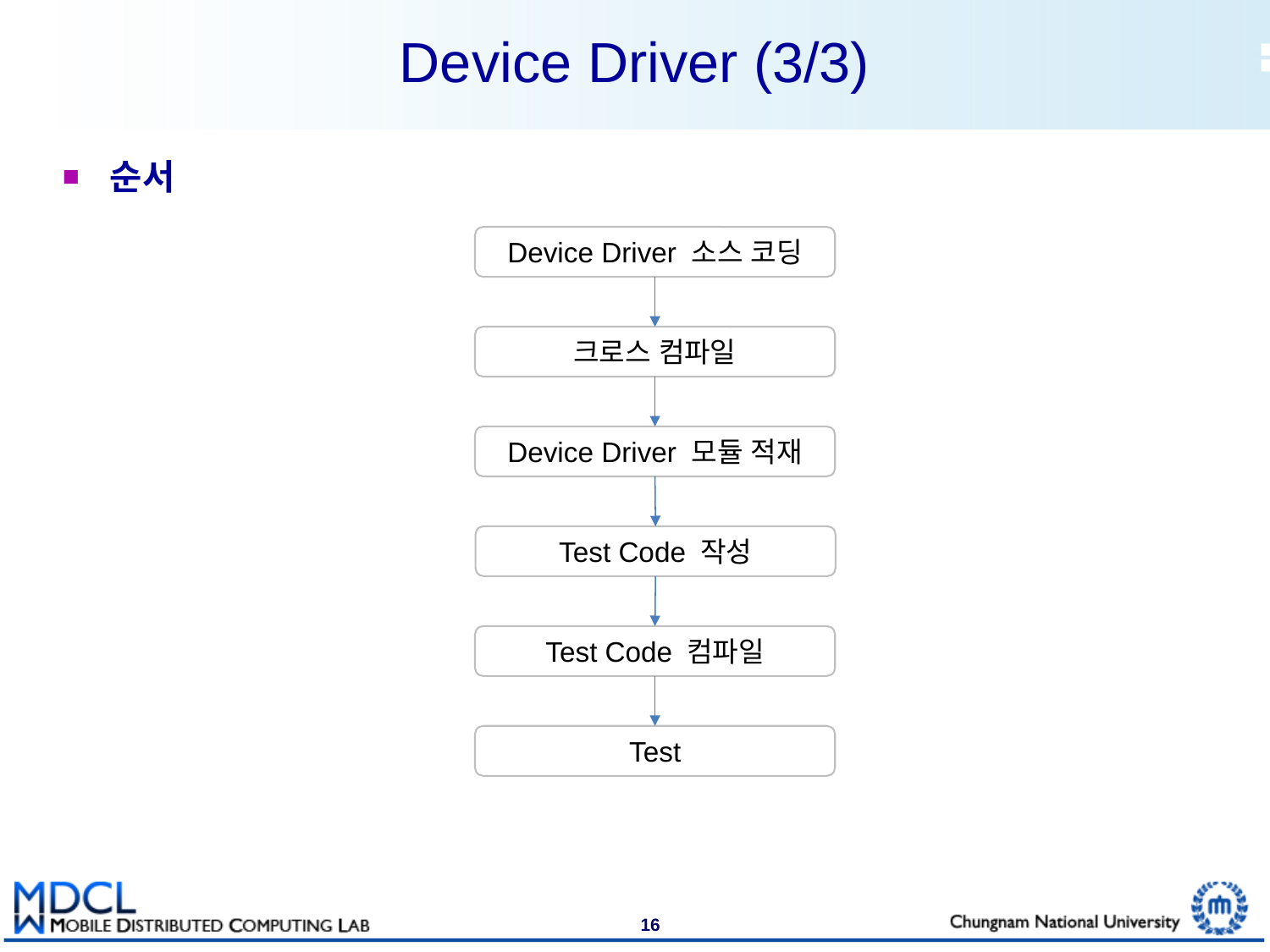

# Device Driver (3/3)
순서
Device Driver 소스 코딩
크로스 컴파일
Device Driver 모듈 적재
Test Code 작성
Test Code 컴파일
Test